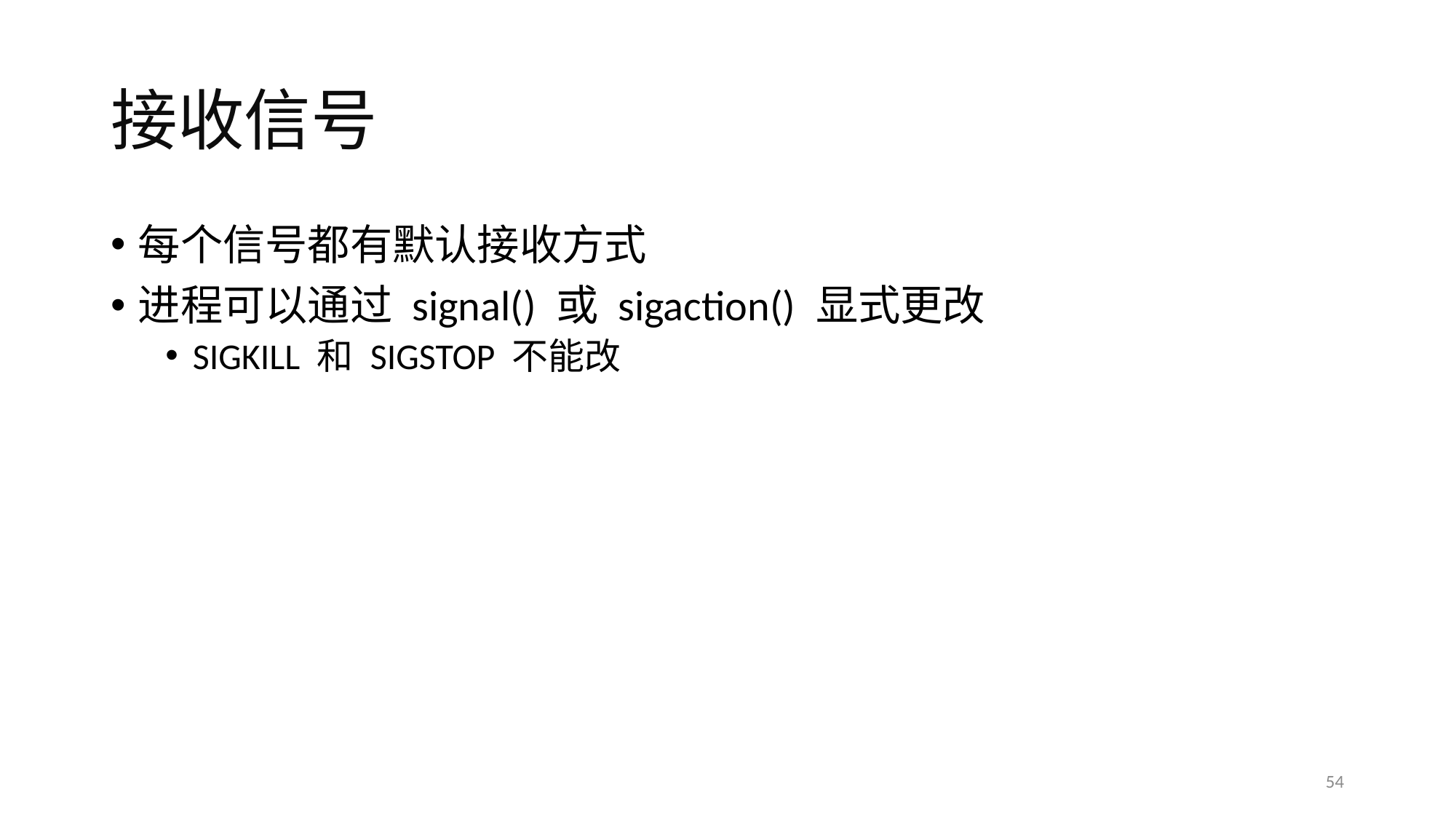

# 接收信号
每个信号都有默认接收方式
进程可以通过 signal() 或 sigaction() 显式更改
SIGKILL 和 SIGSTOP 不能改
54